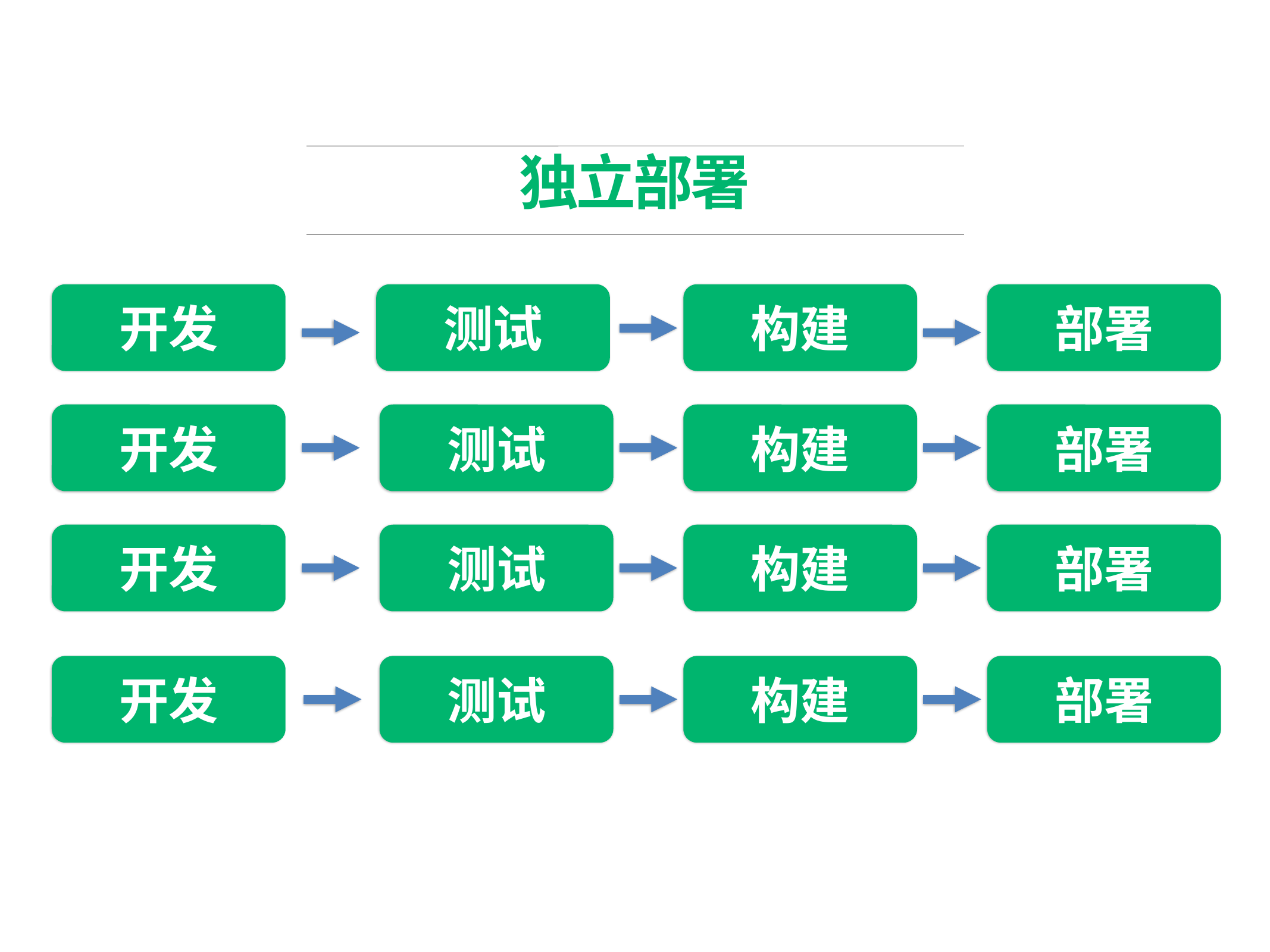

# 独立部署
开发
测试
构建
部署

开发
测试
构建
部署

开发
测试
构建
部署

开发
测试
构建
部署